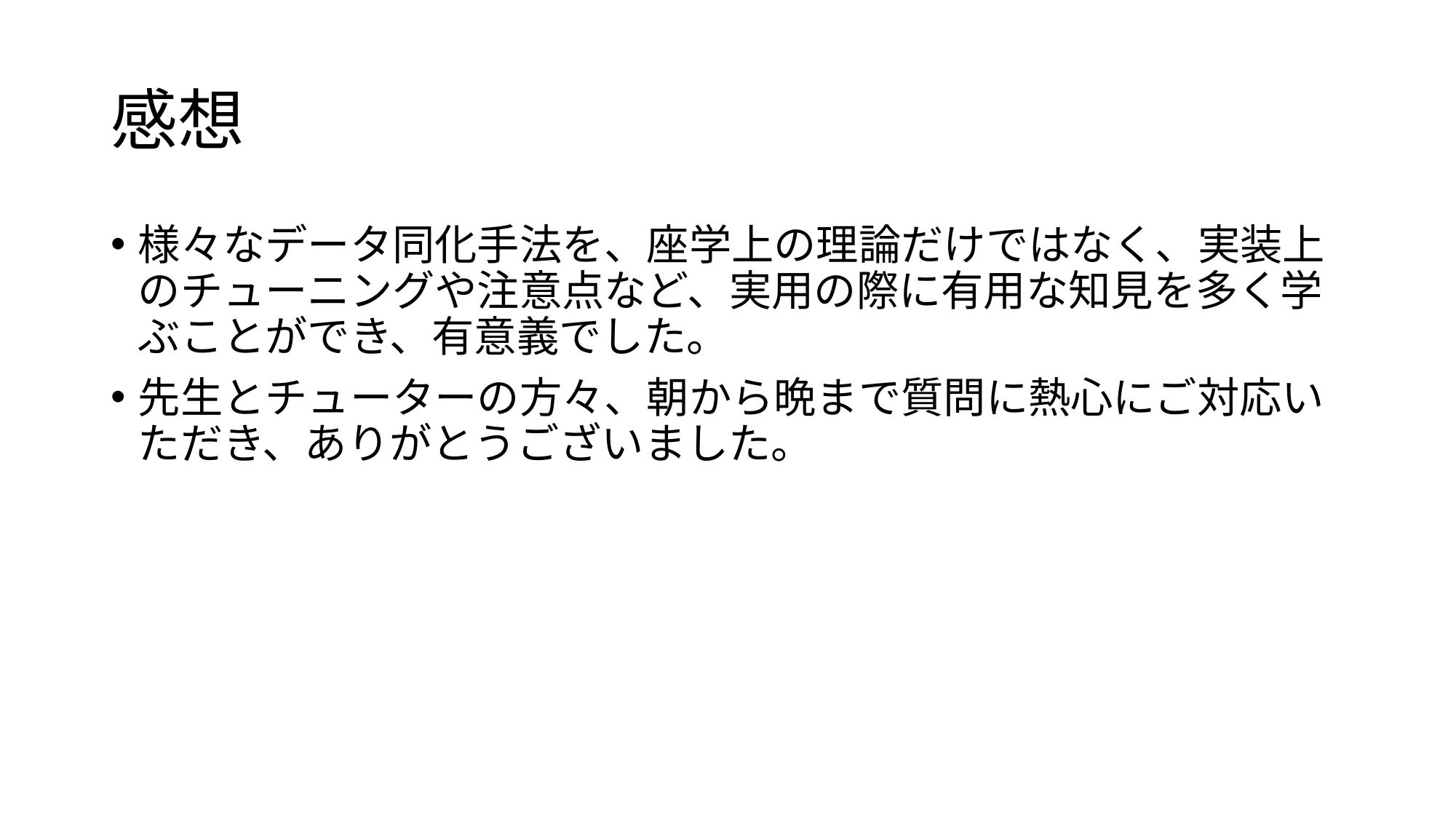

# 感想
様々なデータ同化手法を、座学上の理論だけではなく、実装上のチューニングや注意点など、実用の際に有用な知見を多く学ぶことができ、有意義でした。
先生とチューターの方々、朝から晩まで質問に熱心にご対応いただき、ありがとうございました。